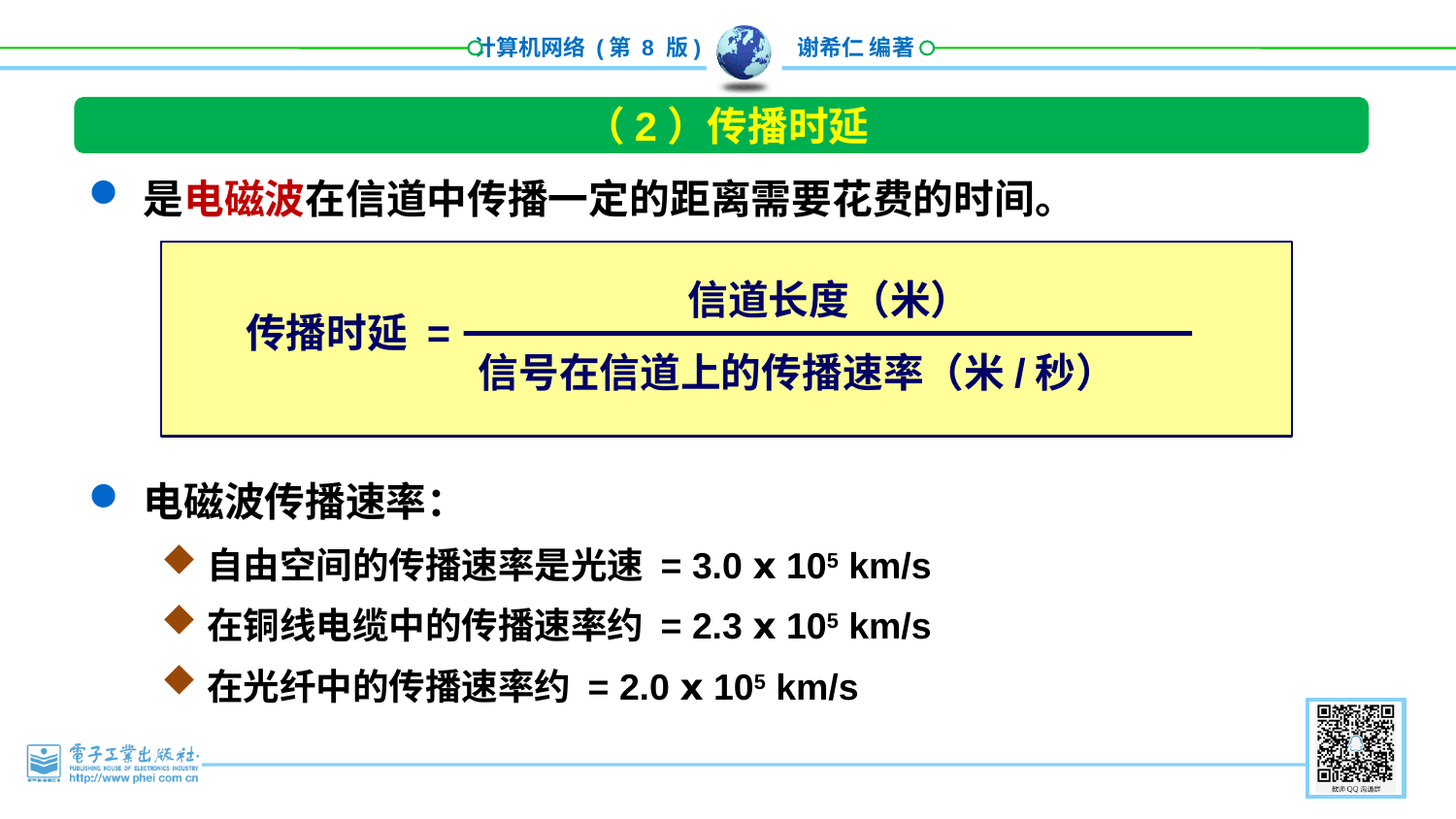

（2）传播时延
是电磁波在信道中传播一定的距离需要花费的时间。

电磁波传播速率：
自由空间的传播速率是光速 = 3.0 ⅹ 105 km/s
在铜线电缆中的传播速率约 = 2.3 ⅹ 105 km/s
在光纤中的传播速率约 = 2.0 ⅹ 105 km/s

信道长度（米）
传播时延 =

信号在信道上的传播速率（米/秒）